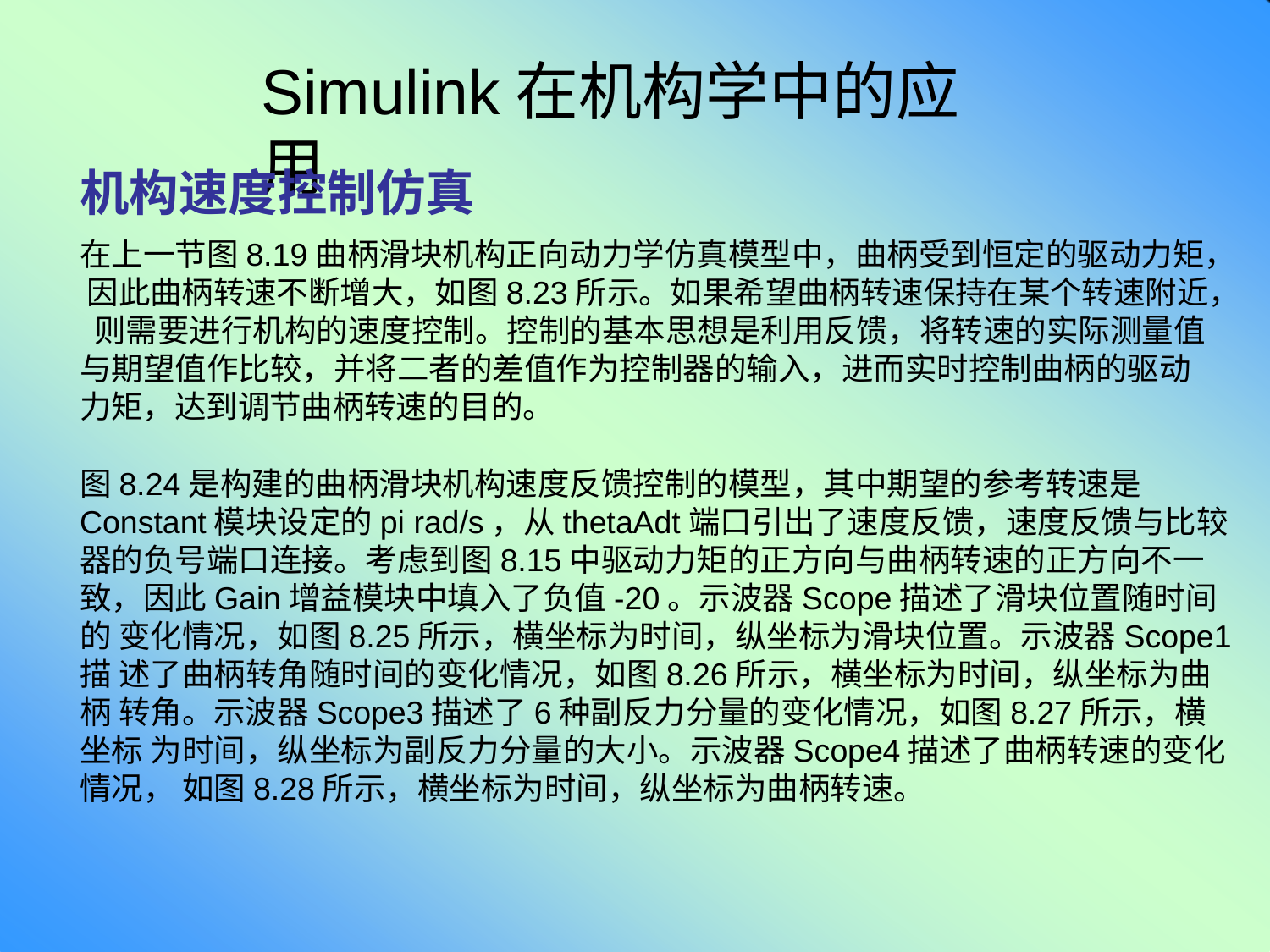

# Simulink在机构学中的应用
机构速度控制仿真
在上一节图8.19曲柄滑块机构正向动力学仿真模型中，曲柄受到恒定的驱动力矩， 因此曲柄转速不断增大，如图8.23所示。如果希望曲柄转速保持在某个转速附近，  则需要进行机构的速度控制。控制的基本思想是利用反馈，将转速的实际测量值 与期望值作比较，并将二者的差值作为控制器的输入，进而实时控制曲柄的驱动 力矩，达到调节曲柄转速的目的。

图8.24是构建的曲柄滑块机构速度反馈控制的模型，其中期望的参考转速是
Constant模块设定的pi rad/s，从thetaAdt端口引出了速度反馈，速度反馈与比较 器的负号端口连接。考虑到图8.15中驱动力矩的正方向与曲柄转速的正方向不一 致，因此Gain增益模块中填入了负值-20。示波器Scope描述了滑块位置随时间的 变化情况，如图8.25所示，横坐标为时间，纵坐标为滑块位置。示波器Scope1描 述了曲柄转角随时间的变化情况，如图8.26所示，横坐标为时间，纵坐标为曲柄 转角。示波器Scope3描述了6种副反力分量的变化情况，如图8.27所示，横坐标 为时间，纵坐标为副反力分量的大小。示波器Scope4描述了曲柄转速的变化情况， 如图8.28所示，横坐标为时间，纵坐标为曲柄转速。